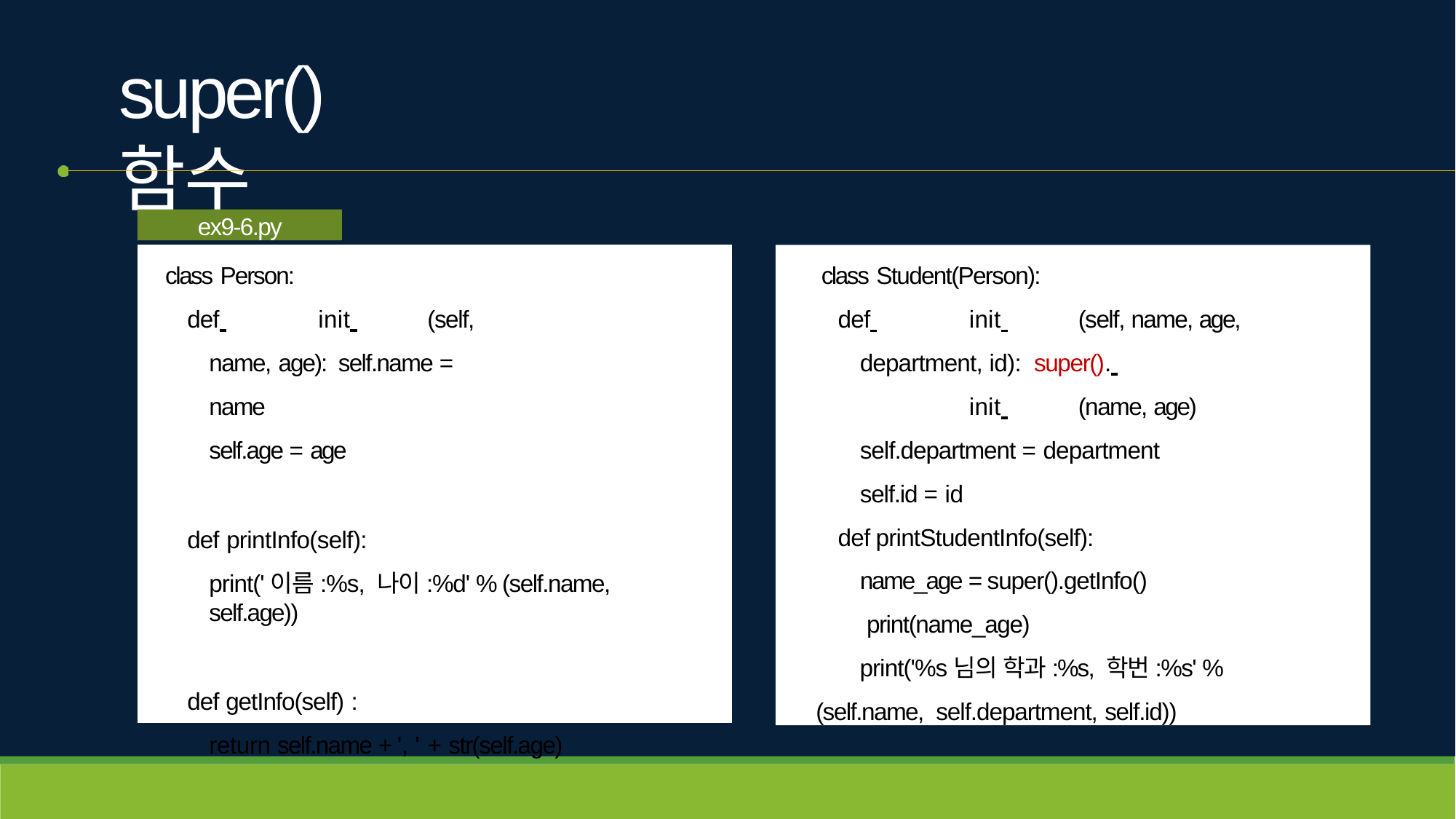

# super() 함수

ex9-6.py
class Person:
def 	init 	(self, name, age):  self.name = name
self.age = age

def printInfo(self):
print('이름:%s, 나이:%d' %  (self.name, self.age))

def getInfo(self) :
return self.name + ', ' + str(self.age)

class Student(Person):
def 	init 	(self, name, age, department, id):  super(). 		init 	(name, age)  self.department = department
self.id = id
def printStudentInfo(self):  name_age = super().getInfo()  print(name_age)
print('%s님의 학과:%s, 학번:%s' % (self.name,  self.department, self.id))